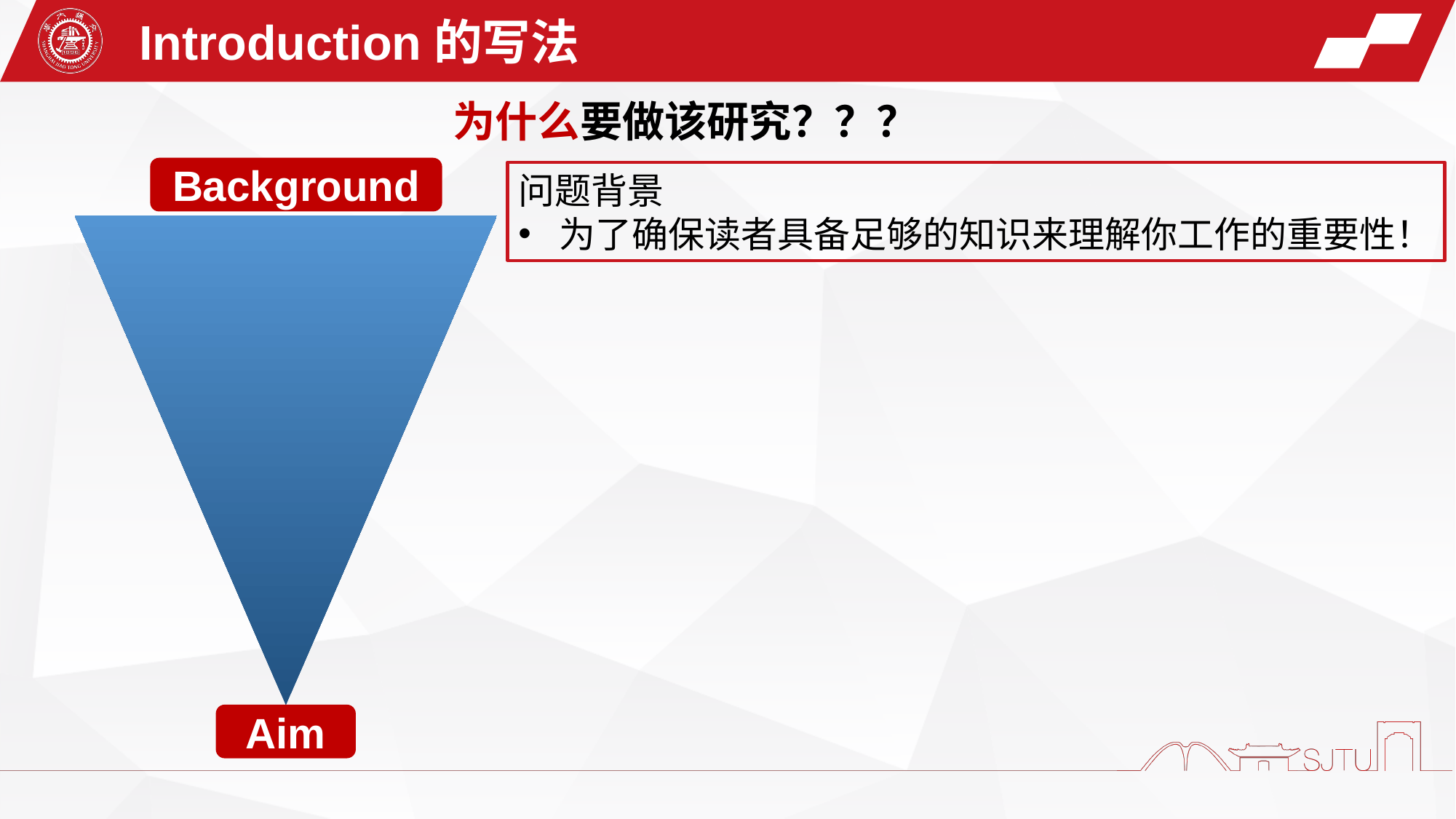

Introduction的写法
为什么要做该研究？？？
Background
问题背景
为了确保读者具备足够的知识来理解你工作的重要性！

Aim